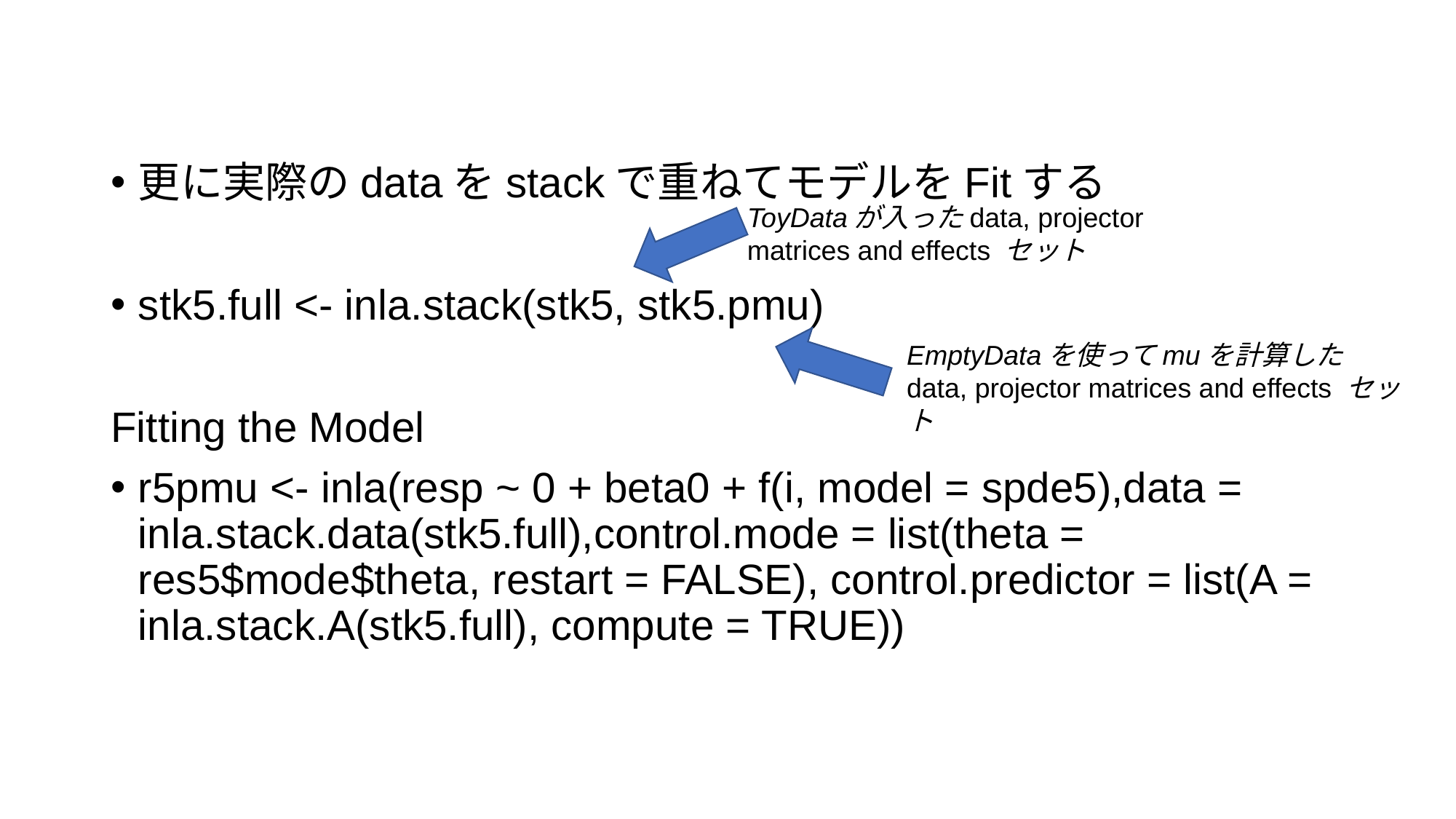

更に実際のdataをstackで重ねてモデルをFitする

stk5.full <- inla.stack(stk5, stk5.pmu)

Fitting the Model
r5pmu <- inla(resp ~ 0 + beta0 + f(i, model = spde5),data = inla.stack.data(stk5.full),control.mode = list(theta = res5$mode$theta, restart = FALSE), control.predictor = list(A = inla.stack.A(stk5.full), compute = TRUE))

ToyDataが入ったdata, projector matrices and effects セット

EmptyDataを使ってmuを計算したdata, projector matrices and effects セット